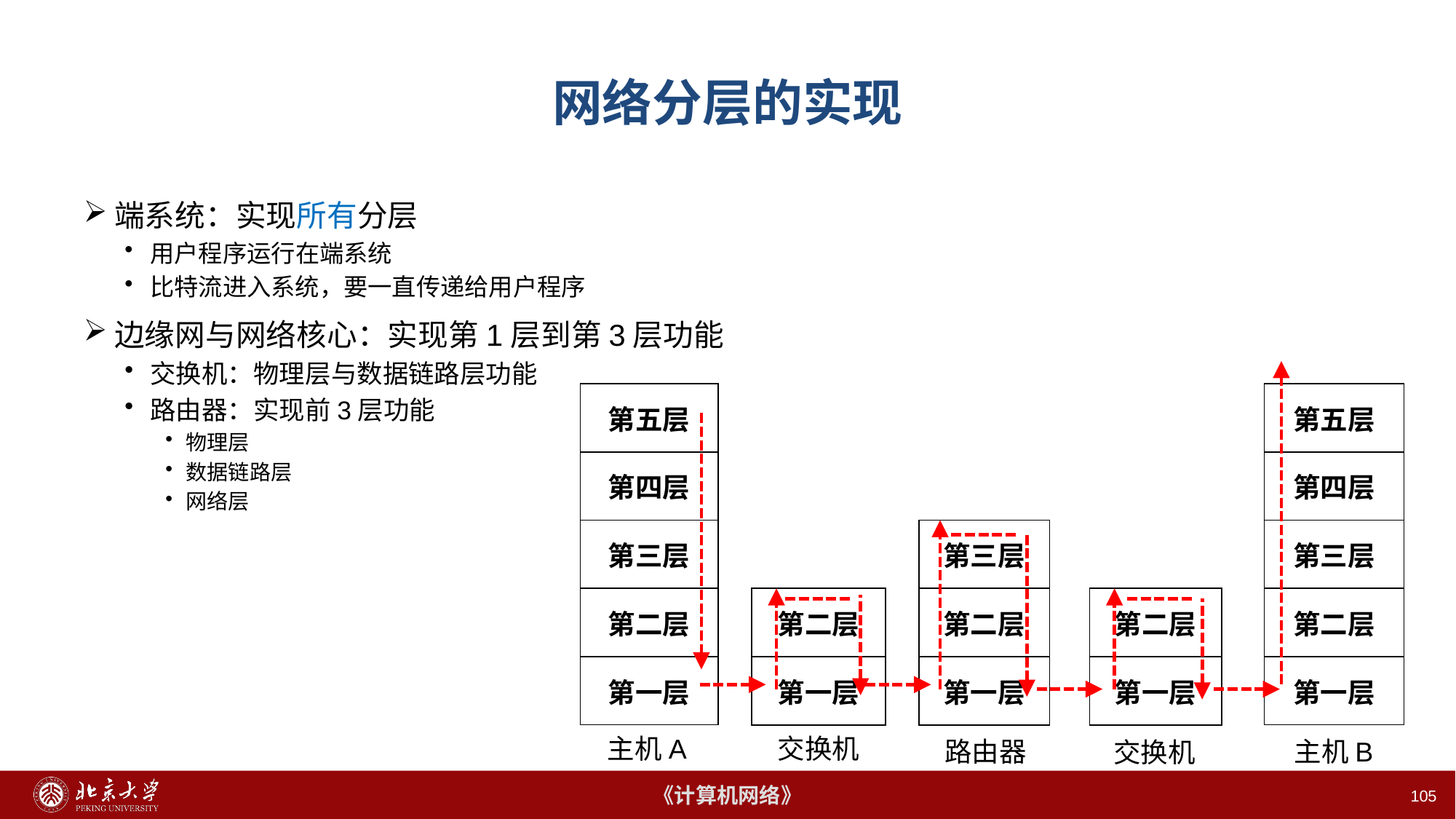

# 网络分层的实现
端系统：实现所有分层
用户程序运行在端系统
比特流进入系统，要一直传递给用户程序
边缘网与网络核心：实现第1层到第3层功能
交换机：物理层与数据链路层功能
路由器：实现前3层功能
物理层
数据链路层
网络层
| 第五层 |
| --- |
| 第四层 |
| 第三层 |
| 第二层 |
| 第一层 |
| 第五层 |
| --- |
| 第四层 |
| 第三层 |
| 第二层 |
| 第一层 |
| 第三层 |
| --- |
| 第二层 |
| 第一层 |
| 第二层 |
| --- |
| 第一层 |
| 第二层 |
| --- |
| 第一层 |
主机A
交换机
主机B
路由器
交换机
105